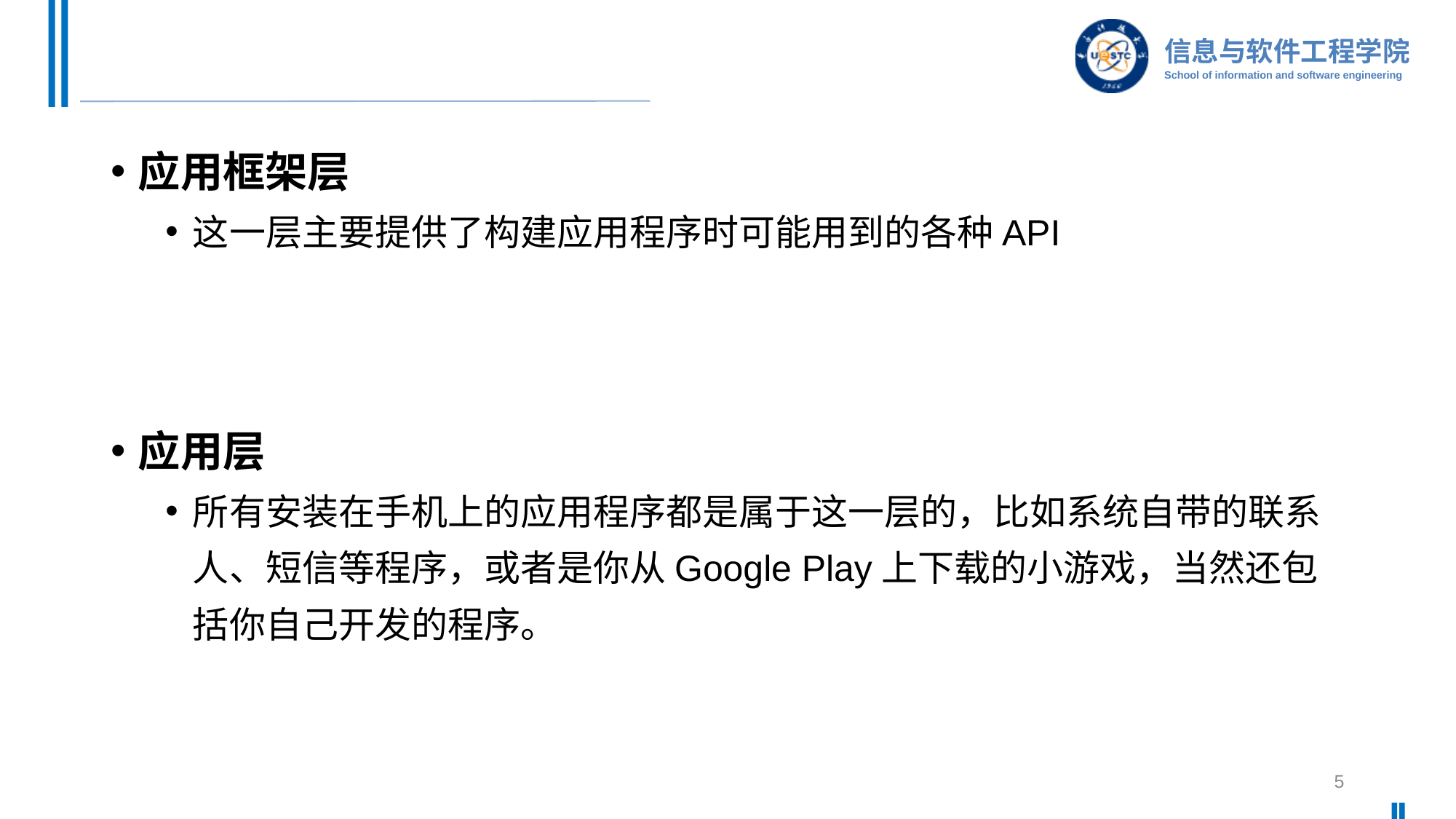

#
应用框架层
这一层主要提供了构建应用程序时可能用到的各种API

应用层
所有安装在手机上的应用程序都是属于这一层的，比如系统自带的联系人、短信等程序，或者是你从Google Play上下载的小游戏，当然还包括你自己开发的程序。

5